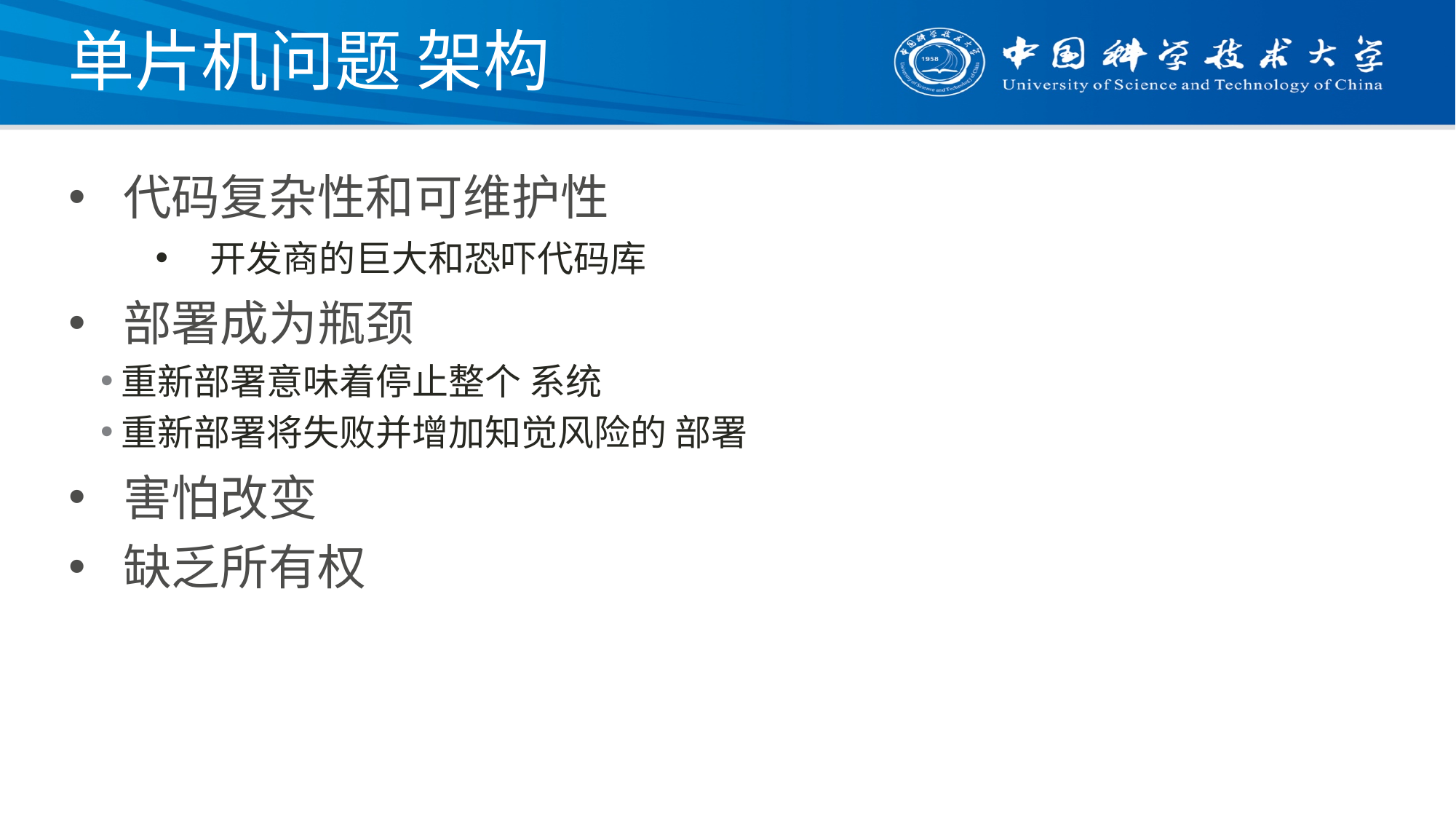

# 单片机问题 架构
代码复杂性和可维护性
开发商的巨大和恐吓代码库
部署成为瓶颈
重新部署意味着停止整个 系统
重新部署将失败并增加知觉风险的 部署
害怕改变
缺乏所有权